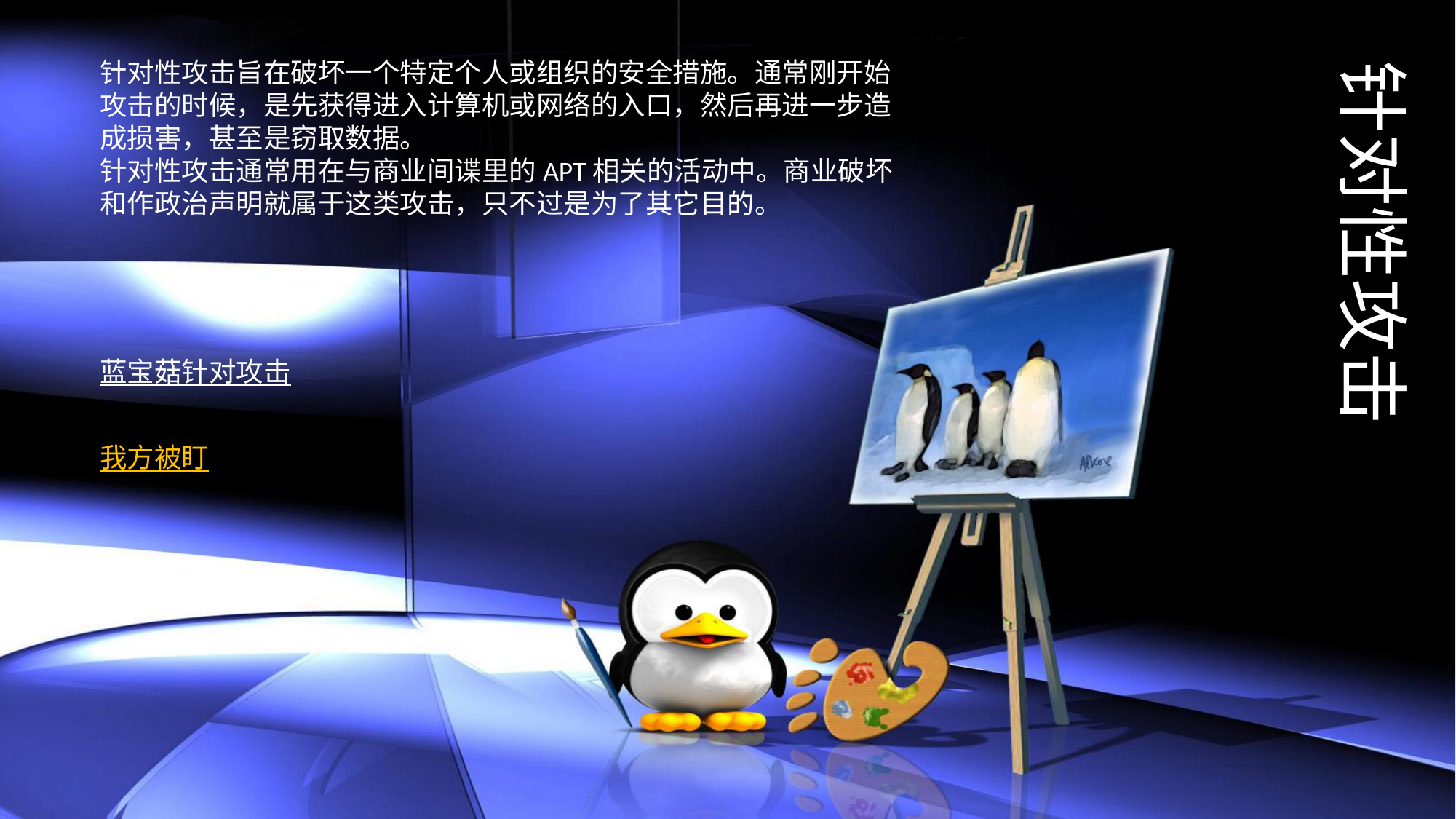

针对性攻击旨在破坏一个特定个人或组织的安全措施。通常刚开始攻击的时候，是先获得进入计算机或网络的入口，然后再进一步造成损害，甚至是窃取数据。
针对性攻击通常用在与商业间谍里的APT相关的活动中。商业破坏和作政治声明就属于这类攻击，只不过是为了其它目的。
针对性攻击
蓝宝菇针对攻击
我方被盯